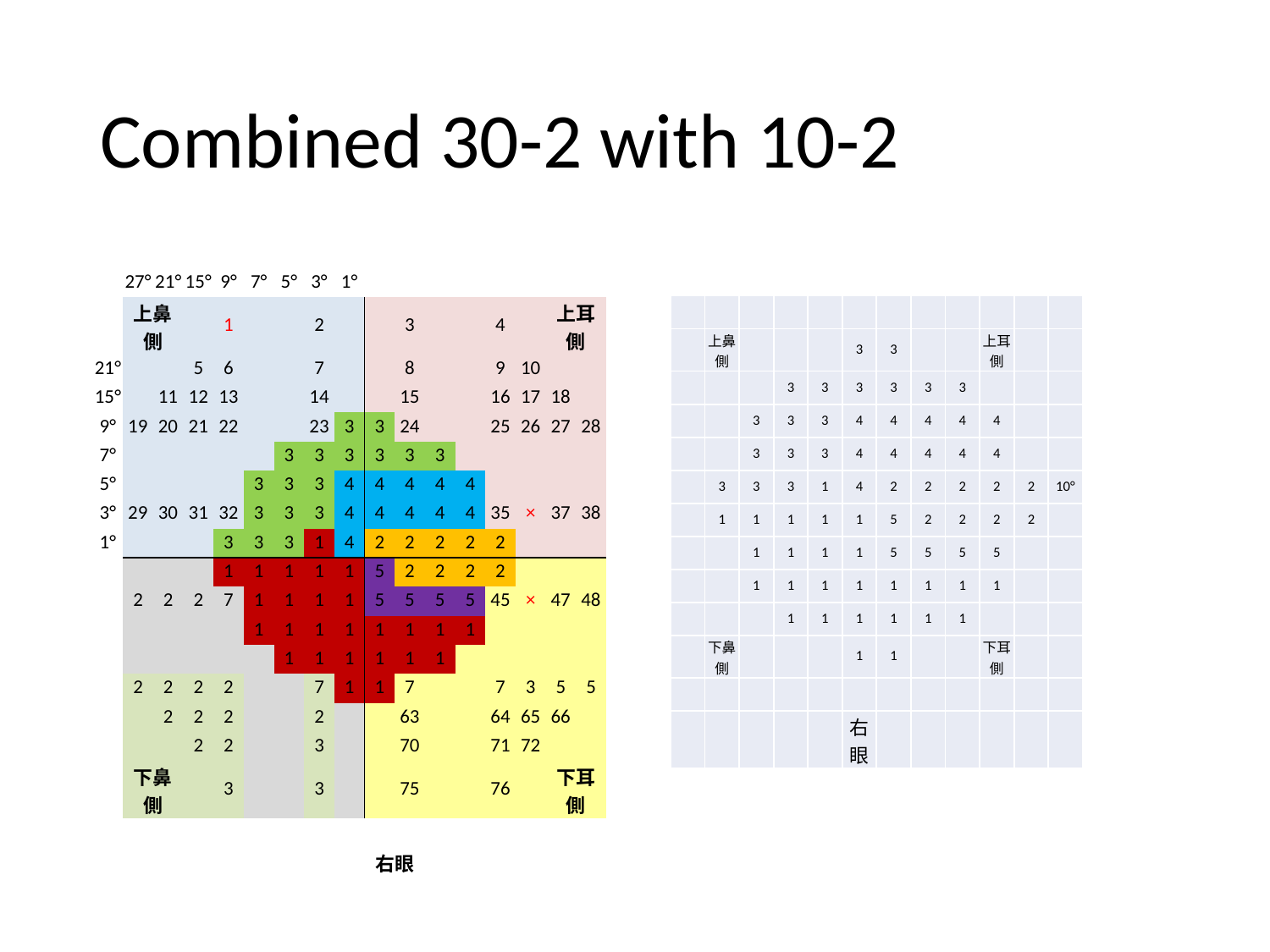

# Combined 30-2 with 10-2
|  | 27° | 21° | 15° | 9° | 7° | 5° | 3° | 1° |  |  |  |  |  |  |  |  |
| --- | --- | --- | --- | --- | --- | --- | --- | --- | --- | --- | --- | --- | --- | --- | --- | --- |
|  | 上鼻側 |  |  | 1 |  |  | 2 |  |  | 3 |  |  | 4 |  | 上耳側 |  |
| 21° |  |  | 5 | 6 |  |  | 7 |  |  | 8 |  |  | 9 | 10 |  |  |
| 15° |  | 11 | 12 | 13 |  |  | 14 |  |  | 15 |  |  | 16 | 17 | 18 |  |
| 9° | 19 | 20 | 21 | 22 |  |  | 23 | 3 | 3 | 24 |  |  | 25 | 26 | 27 | 28 |
| 7° |  |  |  |  |  | 3 | 3 | 3 | 3 | 3 | 3 |  |  |  |  |  |
| 5° |  |  |  |  | 3 | 3 | 3 | 4 | 4 | 4 | 4 | 4 |  |  |  |  |
| 3° | 29 | 30 | 31 | 32 | 3 | 3 | 3 | 4 | 4 | 4 | 4 | 4 | 35 | × | 37 | 38 |
| 1° |  |  |  | 3 | 3 | 3 | 1 | 4 | 2 | 2 | 2 | 2 | 2 |  |  |  |
|  |  |  |  | 1 | 1 | 1 | 1 | 1 | 5 | 2 | 2 | 2 | 2 |  |  |  |
|  | 2 | 2 | 2 | 7 | 1 | 1 | 1 | 1 | 5 | 5 | 5 | 5 | 45 | × | 47 | 48 |
|  |  |  |  |  | 1 | 1 | 1 | 1 | 1 | 1 | 1 | 1 |  |  |  |  |
|  |  |  |  |  |  | 1 | 1 | 1 | 1 | 1 | 1 |  |  |  |  |  |
|  | 2 | 2 | 2 | 2 |  |  | 7 | 1 | 1 | 7 |  |  | 7 | 3 | 5 | 5 |
|  |  | 2 | 2 | 2 |  |  | 2 |  |  | 63 |  |  | 64 | 65 | 66 |  |
|  |  |  | 2 | 2 |  |  | 3 |  |  | 70 |  |  | 71 | 72 |  |  |
|  | 下鼻側 |  |  | 3 |  |  | 3 |  |  | 75 |  |  | 76 |  | 下耳側 |  |
|  |  |  |  |  |  |  |  |  |  |  |  |  |  |  |  |  |
|  |  |  |  |  |  |  |  |  | 右眼 |  |  |  |  |  |  |  |
|  |  |  |  |  |  |  |  |  |  |  |  |
| --- | --- | --- | --- | --- | --- | --- | --- | --- | --- | --- | --- |
|  | 上鼻側 |  |  |  | 3 | 3 |  |  | 上耳側 |  |  |
|  |  |  | 3 | 3 | 3 | 3 | 3 | 3 |  |  |  |
|  |  | 3 | 3 | 3 | 4 | 4 | 4 | 4 | 4 |  |  |
|  |  | 3 | 3 | 3 | 4 | 4 | 4 | 4 | 4 |  |  |
|  | 3 | 3 | 3 | 1 | 4 | 2 | 2 | 2 | 2 | 2 | 10° |
|  | 1 | 1 | 1 | 1 | 1 | 5 | 2 | 2 | 2 | 2 |  |
|  |  | 1 | 1 | 1 | 1 | 5 | 5 | 5 | 5 |  |  |
|  |  | 1 | 1 | 1 | 1 | 1 | 1 | 1 | 1 |  |  |
|  |  |  | 1 | 1 | 1 | 1 | 1 | 1 |  |  |  |
|  | 下鼻側 |  |  |  | 1 | 1 |  |  | 下耳側 |  |  |
|  |  |  |  |  |  |  |  |  |  |  |  |
|  |  |  |  |  | 右眼 |  |  |  |  |  |  |